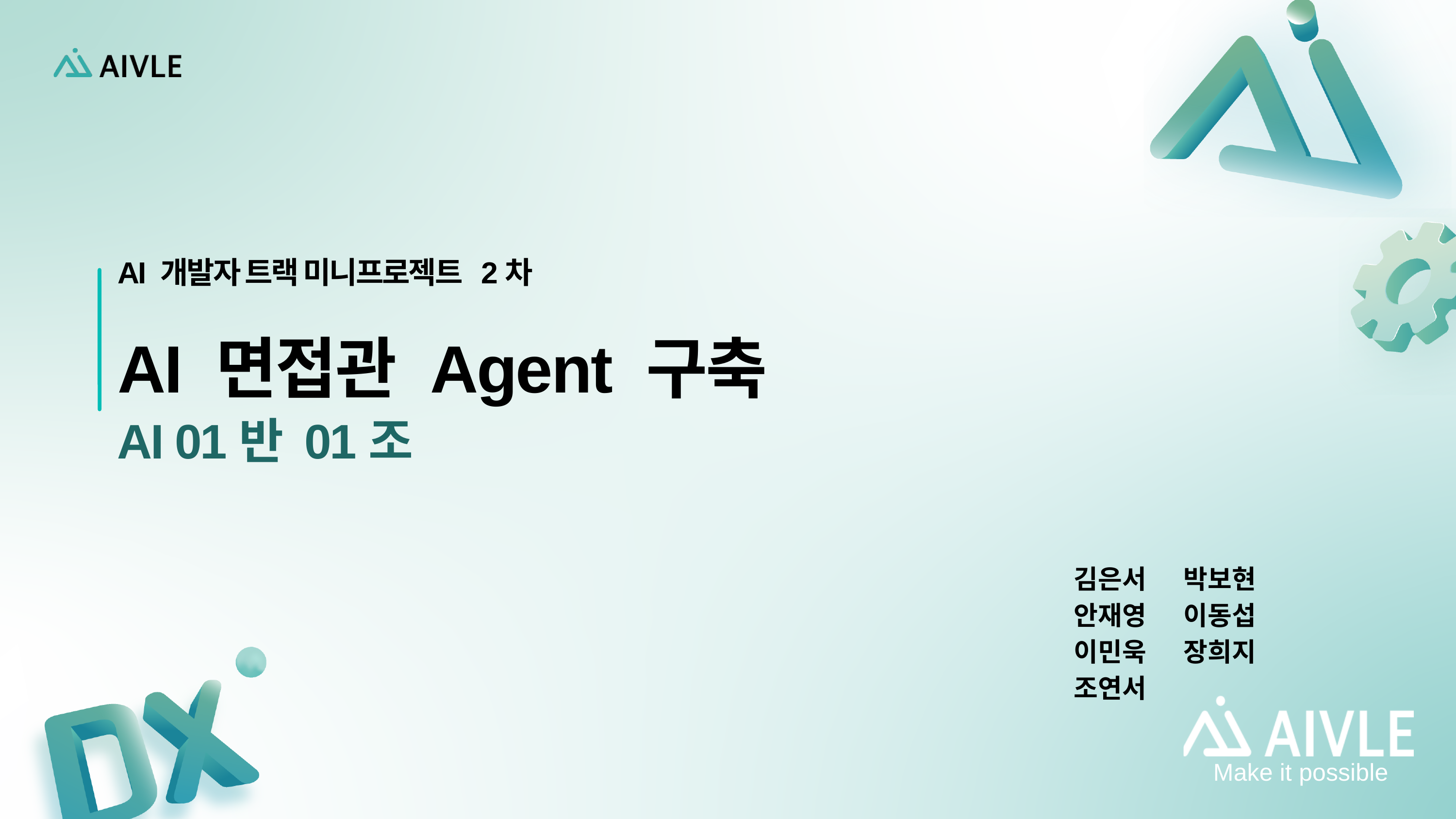

AI 개발자 트랙 미니프로젝트  2차

AI 면접관 Agent 구축

김은서     박보현
안재영     이동섭
이민욱     장희지
조연서

AI 01반 01조

Make it possible